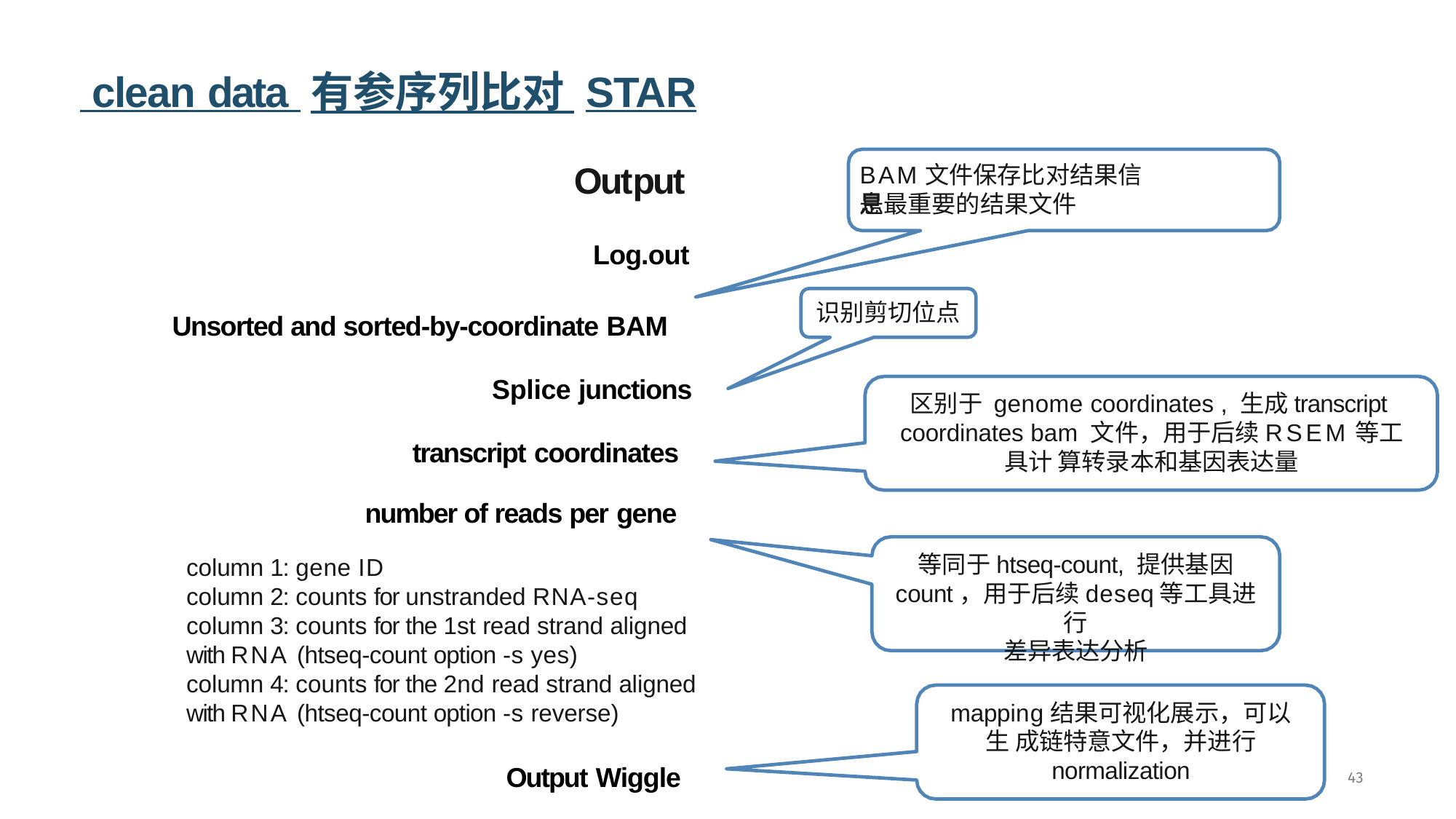

# clean data 有参序列比对 STAR

Output
BAM文件保存比对结果信息
是最重要的结果文件
Log.out

识别剪切位点
Unsorted and sorted-by-coordinate BAM
Splice junctions

区别于 genome coordinates , 生成transcript  coordinates bam 文件，用于后续RSEM等工具计 算转录本和基因表达量
transcript coordinates
number of reads per gene

等同于htseq-count, 提供基因
count，用于后续deseq等工具进行
差异表达分析
column 1: gene ID
column 2: counts for unstranded RNA-seq  column 3: counts for the 1st read strand aligned  with RNA (htseq-count option -s yes)
column 4: counts for the 2nd read strand aligned  with RNA (htseq-count option -s reverse)

mapping结果可视化展示，可以生 成链特意文件，并进行 normalization
Output Wiggle
43